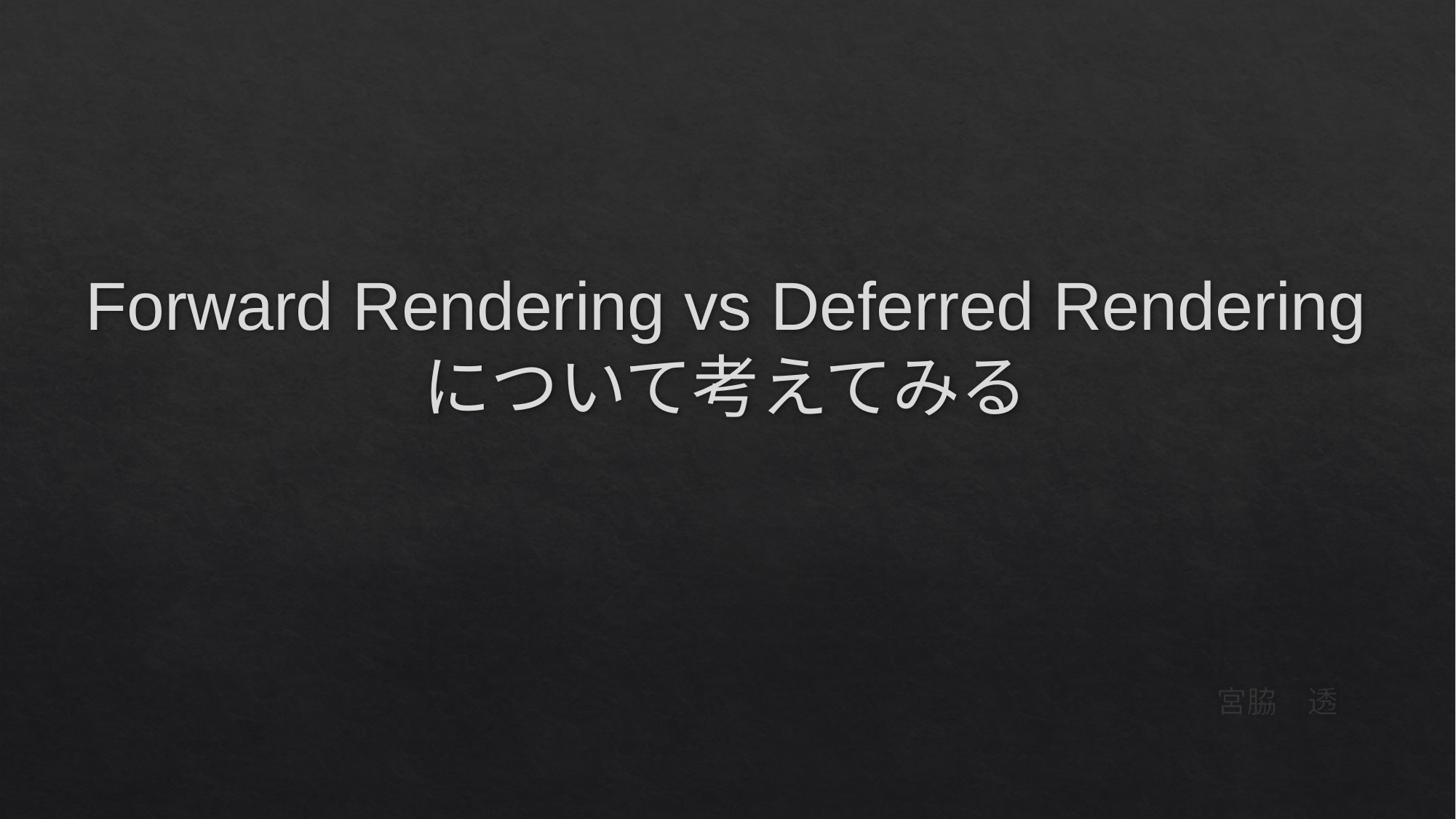

# Forward Rendering vs Deferred Rendering について考えてみる
宮脇　透